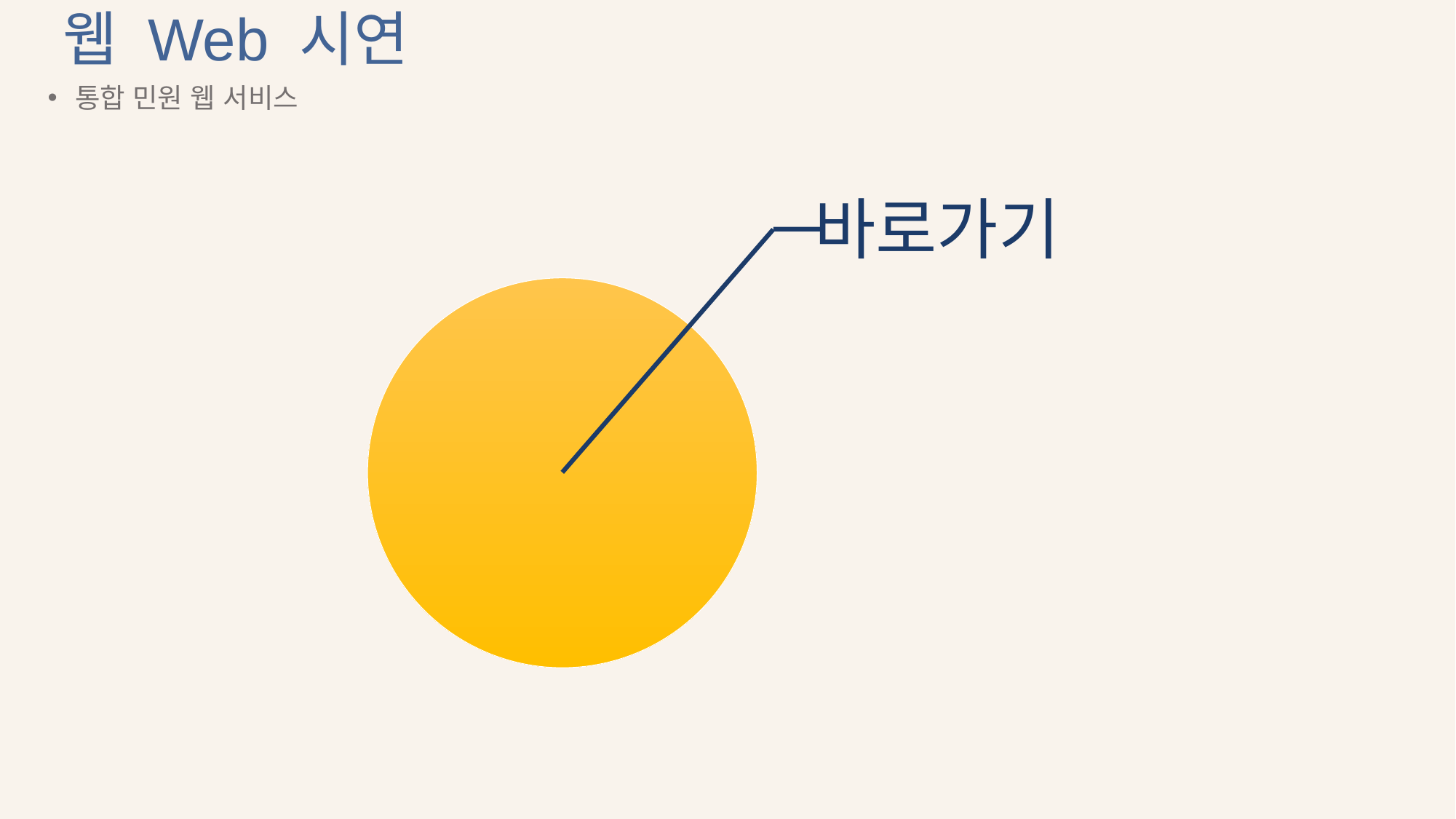

# 웹 Web 시연
통합 민원 웹 서비스
바로가기